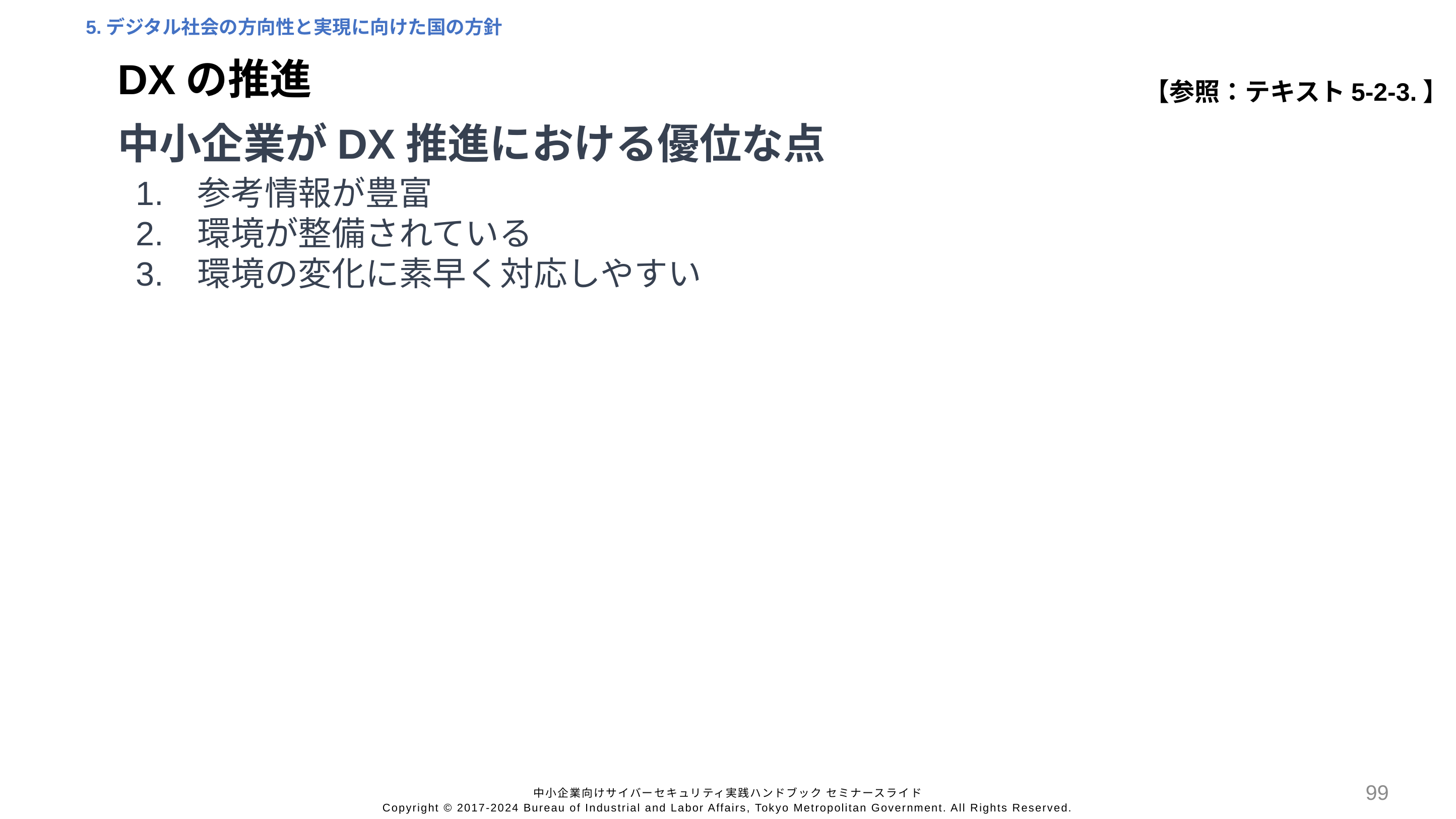

5.デジタル社会の方向性と実現に向けた国の方針
DXの推進
【参照：テキスト5-2-3.】
中小企業がDX推進における優位な点
参考情報が豊富
環境が整備されている
環境の変化に素早く対応しやすい
99